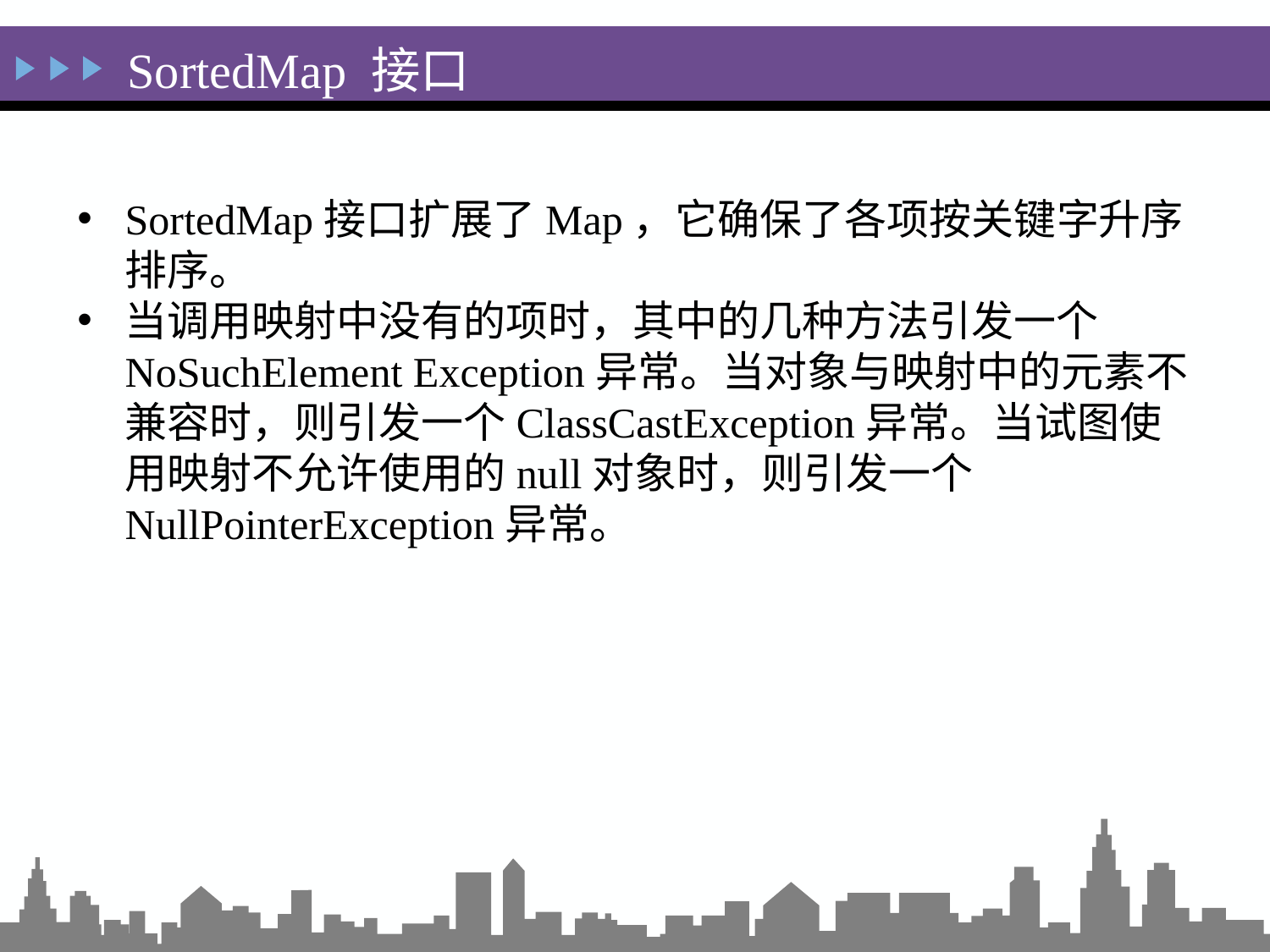

SortedMap 接口
SortedMap接口扩展了Map，它确保了各项按关键字升序排序。
当调用映射中没有的项时，其中的几种方法引发一个NoSuchElement Exception异常。当对象与映射中的元素不兼容时，则引发一个ClassCastException异常。当试图使用映射不允许使用的null对象时，则引发一个NullPointerException异常。